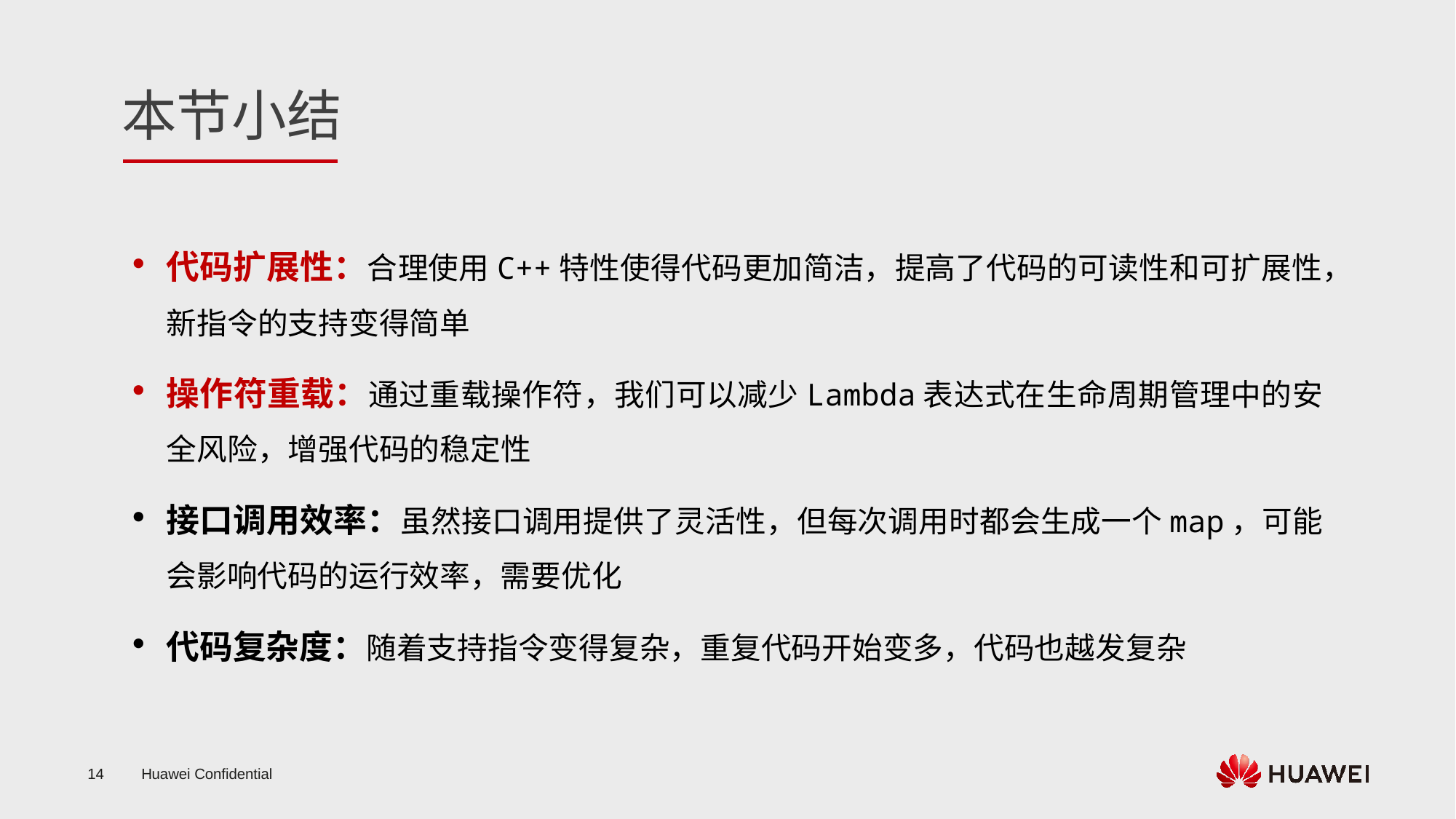

代码扩展性：合理使用C++特性使得代码更加简洁，提高了代码的可读性和可扩展性，新指令的支持变得简单
操作符重载：通过重载操作符，我们可以减少Lambda表达式在生命周期管理中的安全风险，增强代码的稳定性
接口调用效率：虽然接口调用提供了灵活性，但每次调用时都会生成一个map，可能会影响代码的运行效率，需要优化
代码复杂度：随着支持指令变得复杂，重复代码开始变多，代码也越发复杂